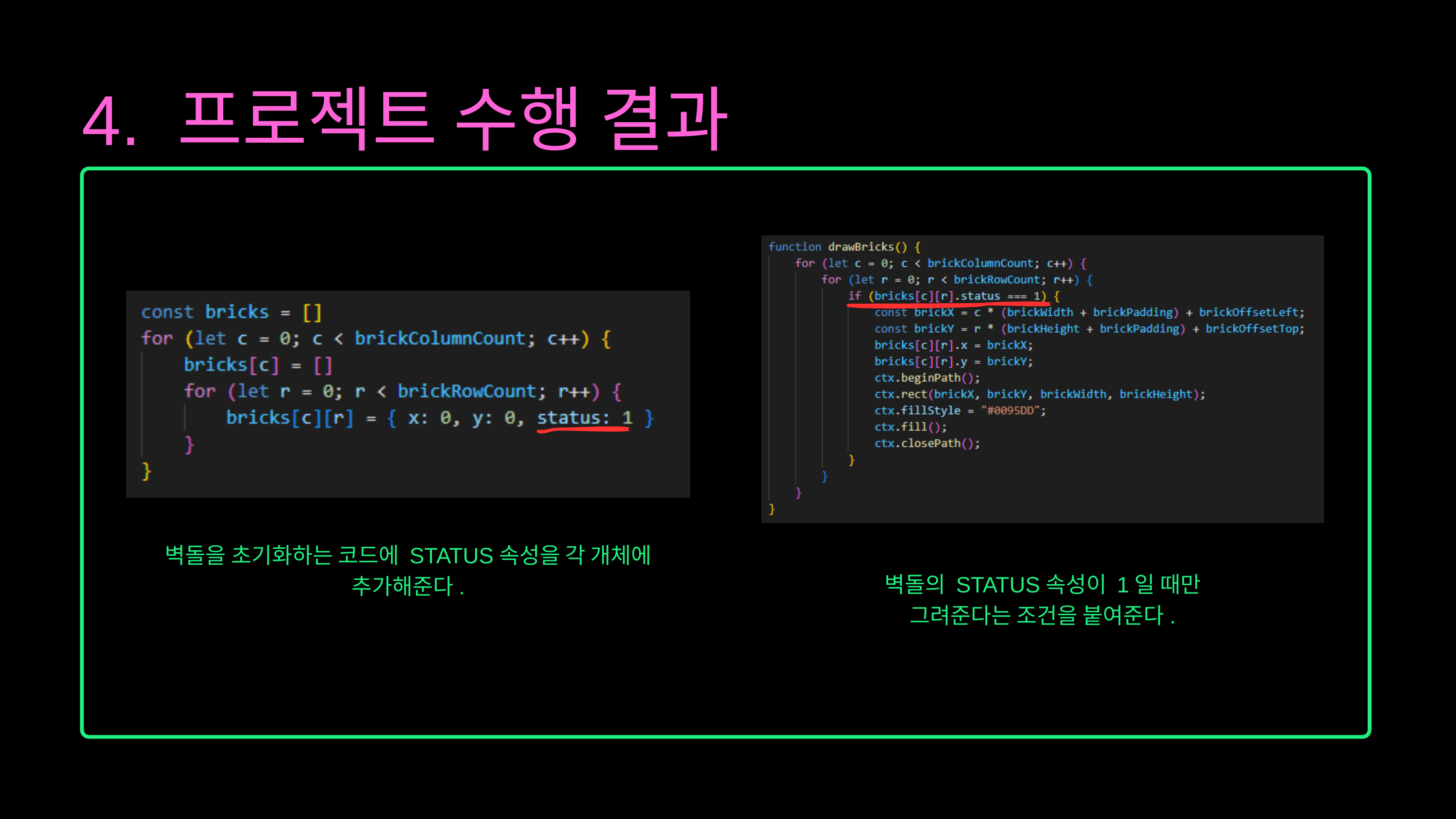

4. 프로젝트 수행 결과

벽돌을 초기화하는 코드에 STATUS속성을 각 개체에
추가해준다.
벽돌의 STATUS속성이 1일 때만
그려준다는 조건을 붙여준다.